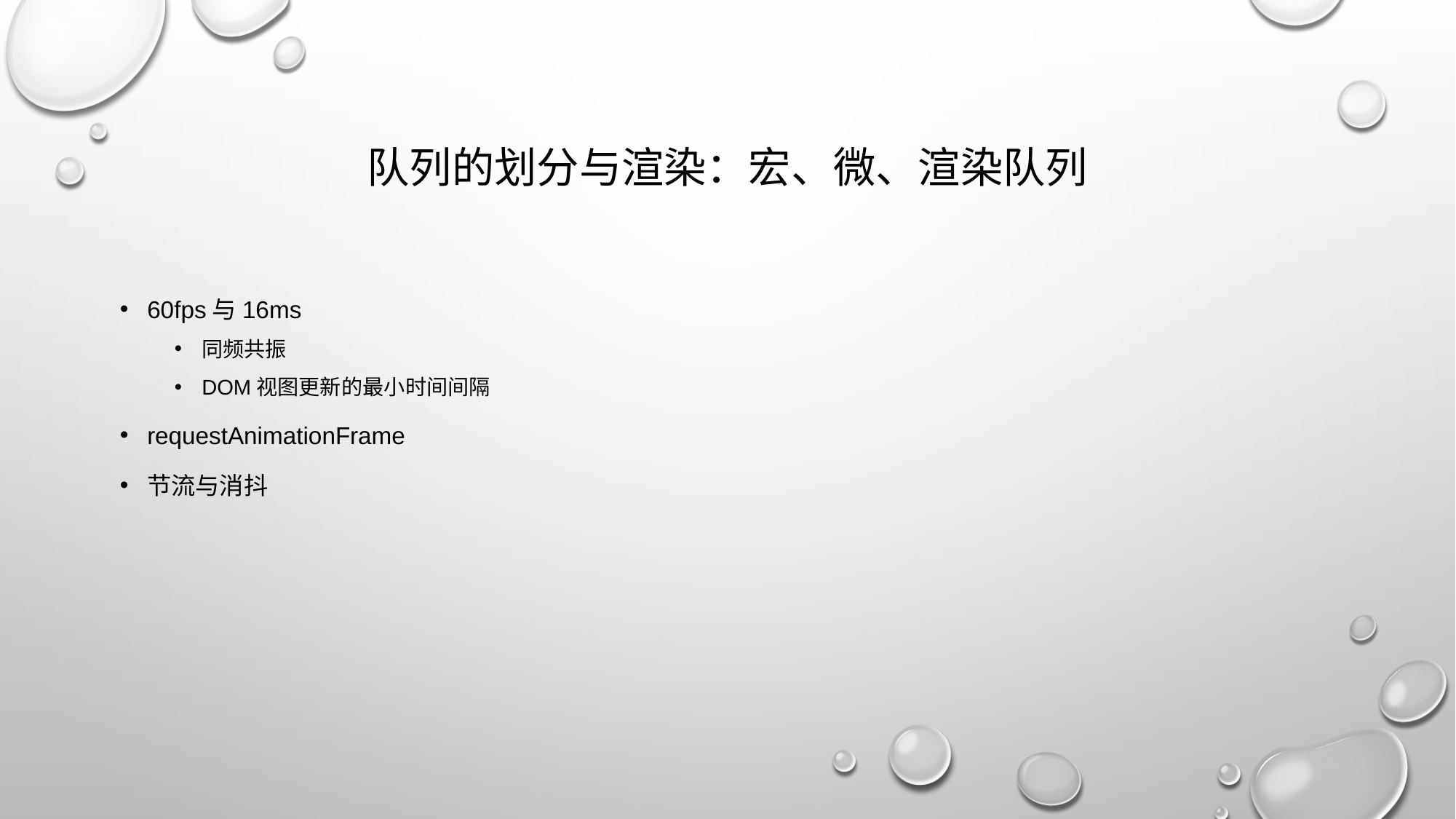

# 队列的划分与渲染：宏、微、渲染队列
60fps与16ms
同频共振
DOM视图更新的最小时间间隔
requestAnimationFrame
节流与消抖